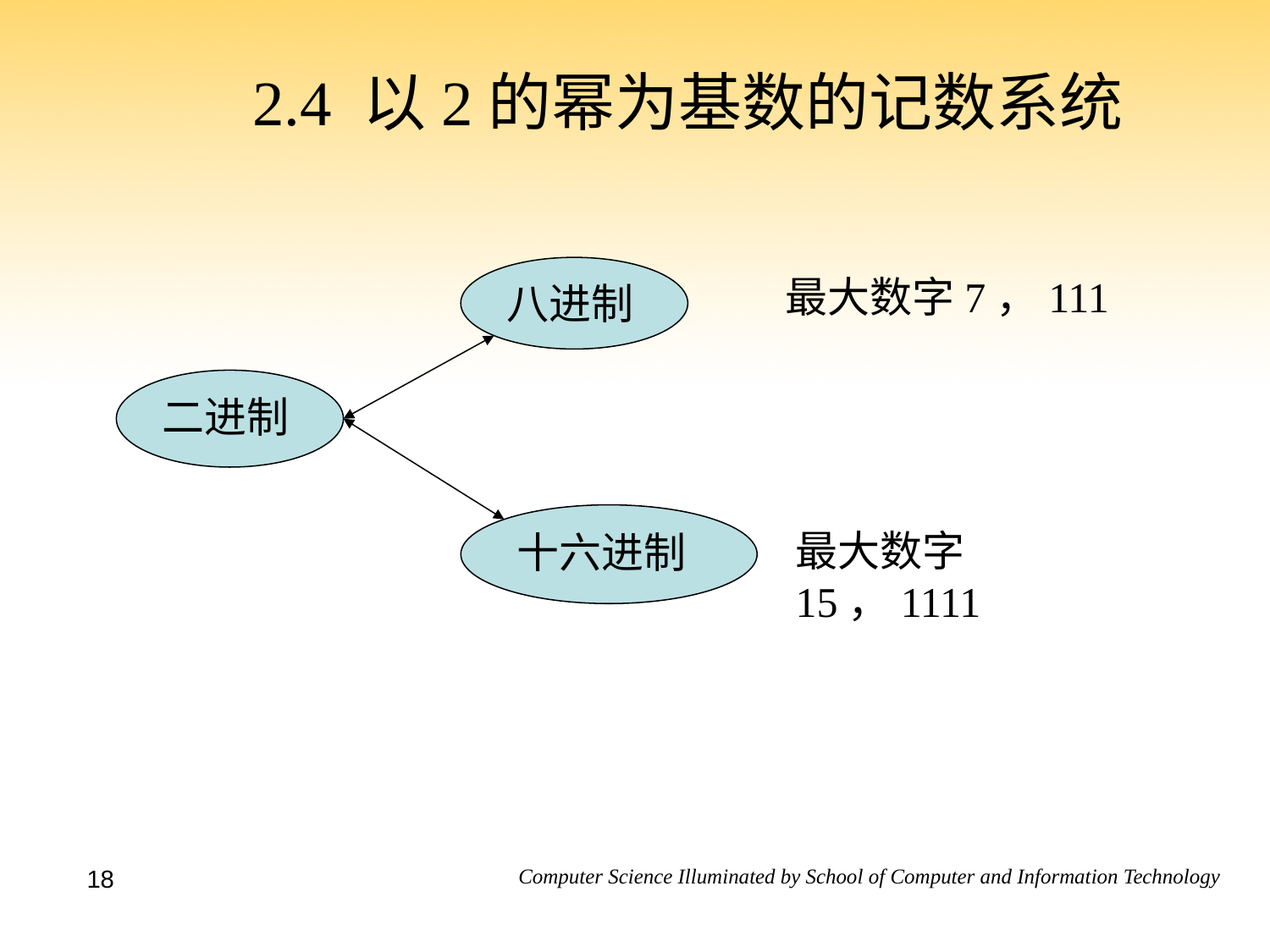

# 2.4 以2的幂为基数的记数系统
八进制
最大数字7，111
二进制
十六进制
最大数字15，1111
18